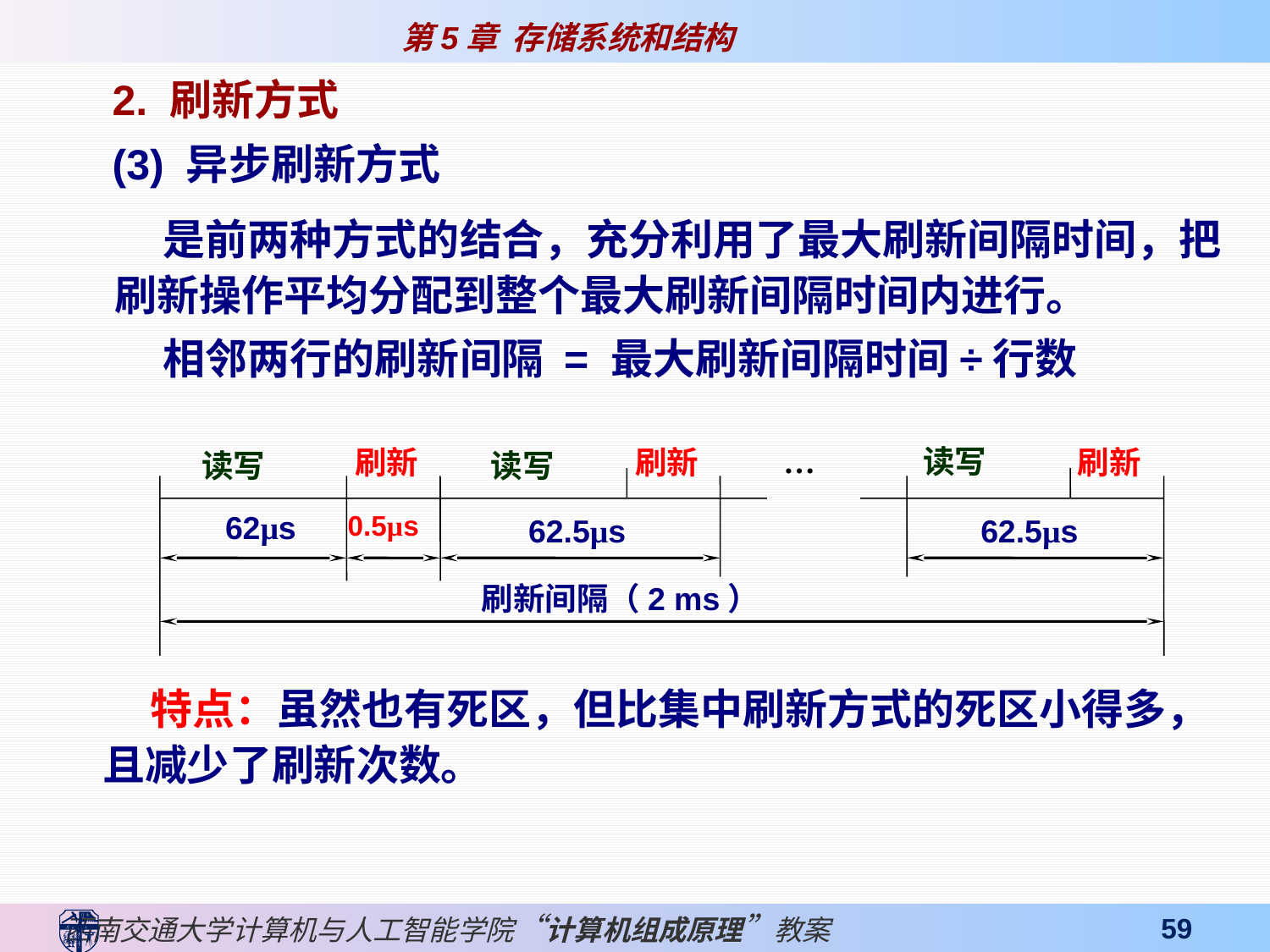

2. 刷新方式
(3) 异步刷新方式
    是前两种方式的结合，充分利用了最大刷新间隔时间，把刷新操作平均分配到整个最大刷新间隔时间内进行。
    相邻两行的刷新间隔 = 最大刷新间隔时间÷行数

…
读写
刷新
刷新
刷新
读写
读写

62µs
0.5µs
62.5µs
62.5µs

刷新间隔（2 ms）

    特点：虽然也有死区，但比集中刷新方式的死区小得多，且减少了刷新次数。